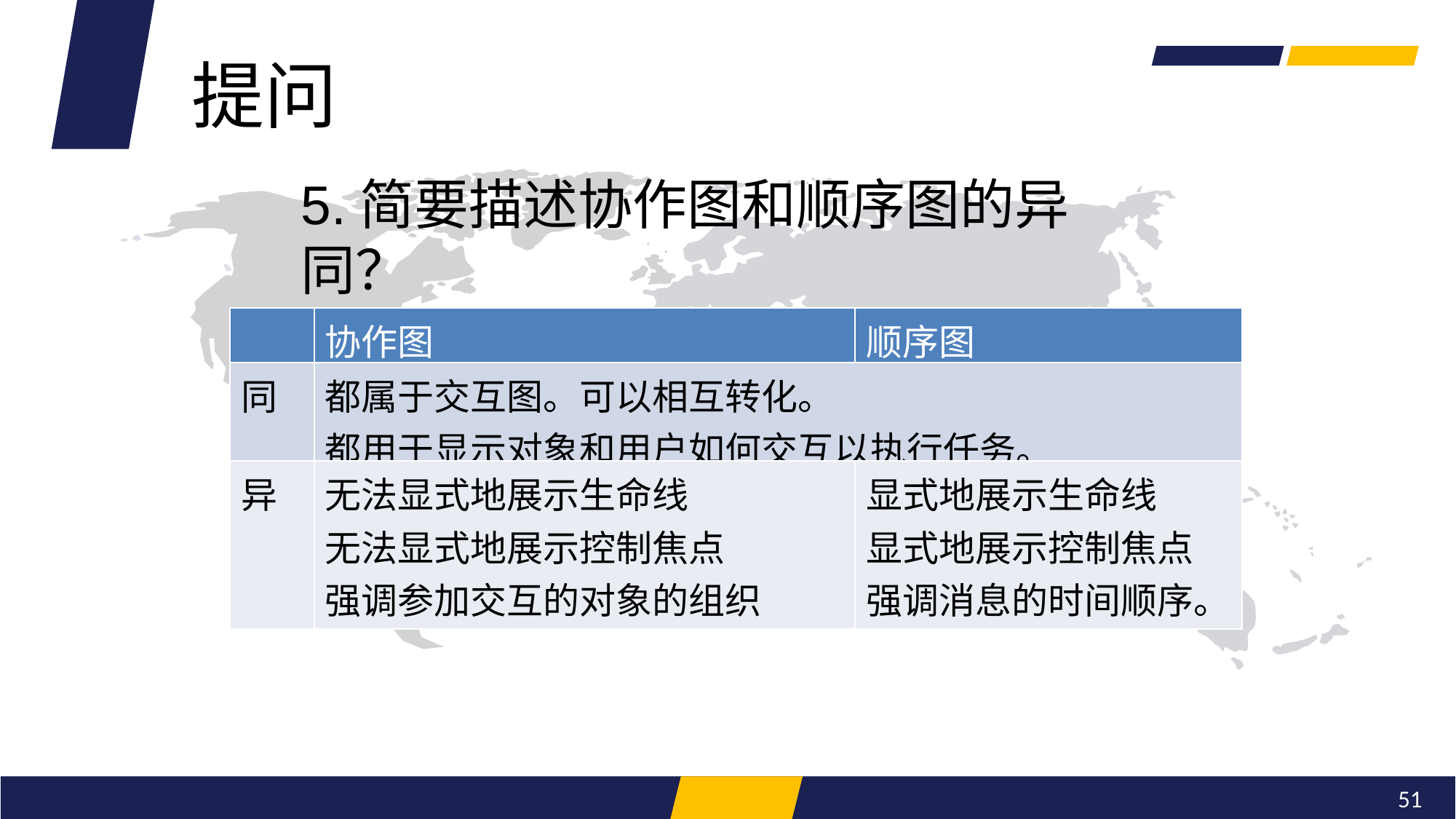

提问

5.简要描述协作图和顺序图的异同？

|  | 协作图 | 顺序图 |
| --- | --- | --- |
| 同 | 都属于交互图。可以相互转化。 都用于显示对象和用户如何交互以执行任务。 |  |
| 异 | 无法显式地展示生命线 无法显式地展示控制焦点 强调参加交互的对象的组织 | 显式地展示生命线 显式地展示控制焦点 强调消息的时间顺序。 |
51